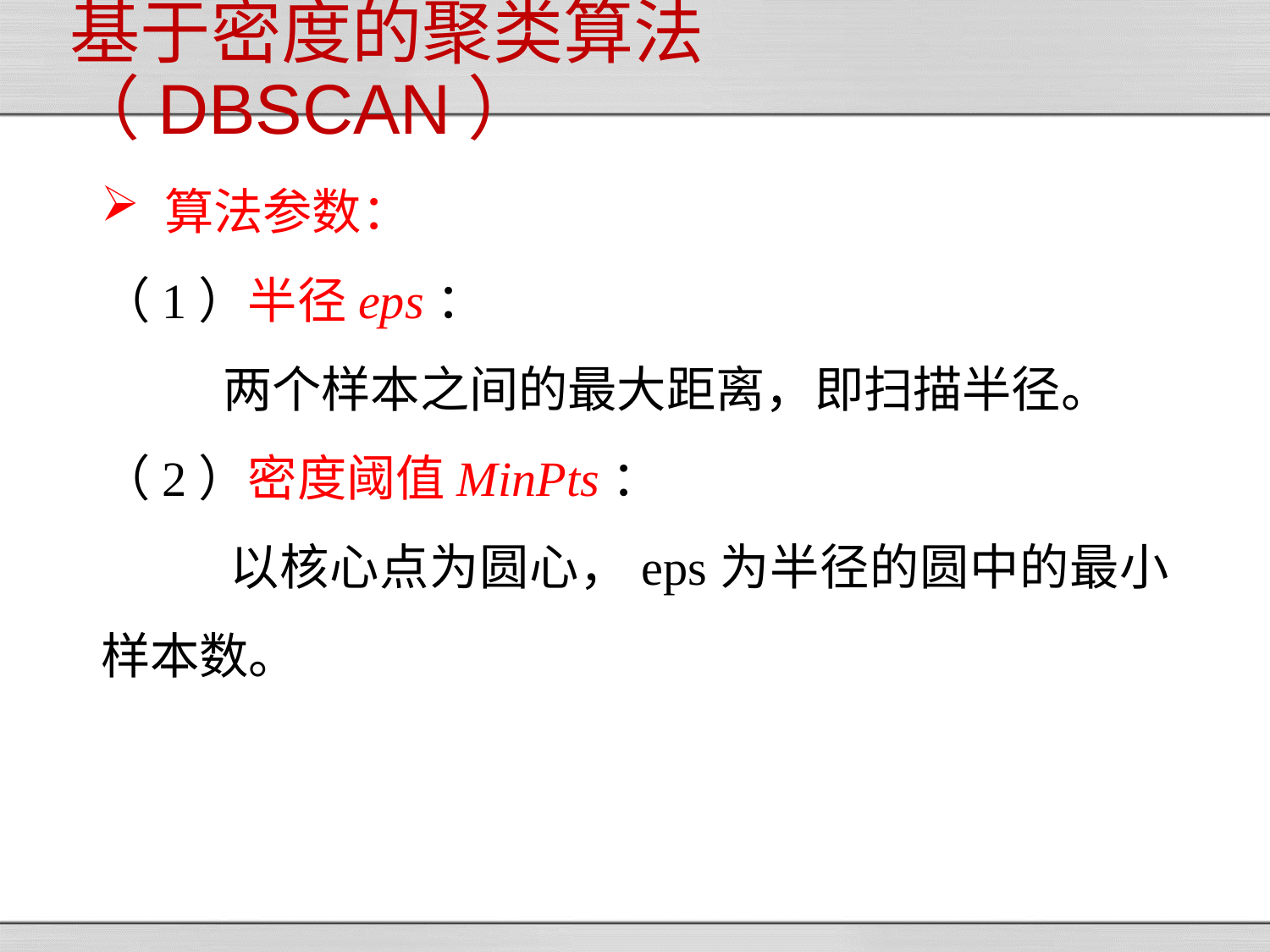

基于密度的聚类算法（DBSCAN）
算法参数：
（1）半径eps：
          两个样本之间的最大距离，即扫描半径。
（2）密度阈值MinPts：
          以核心点为圆心，eps为半径的圆中的最小样本数。